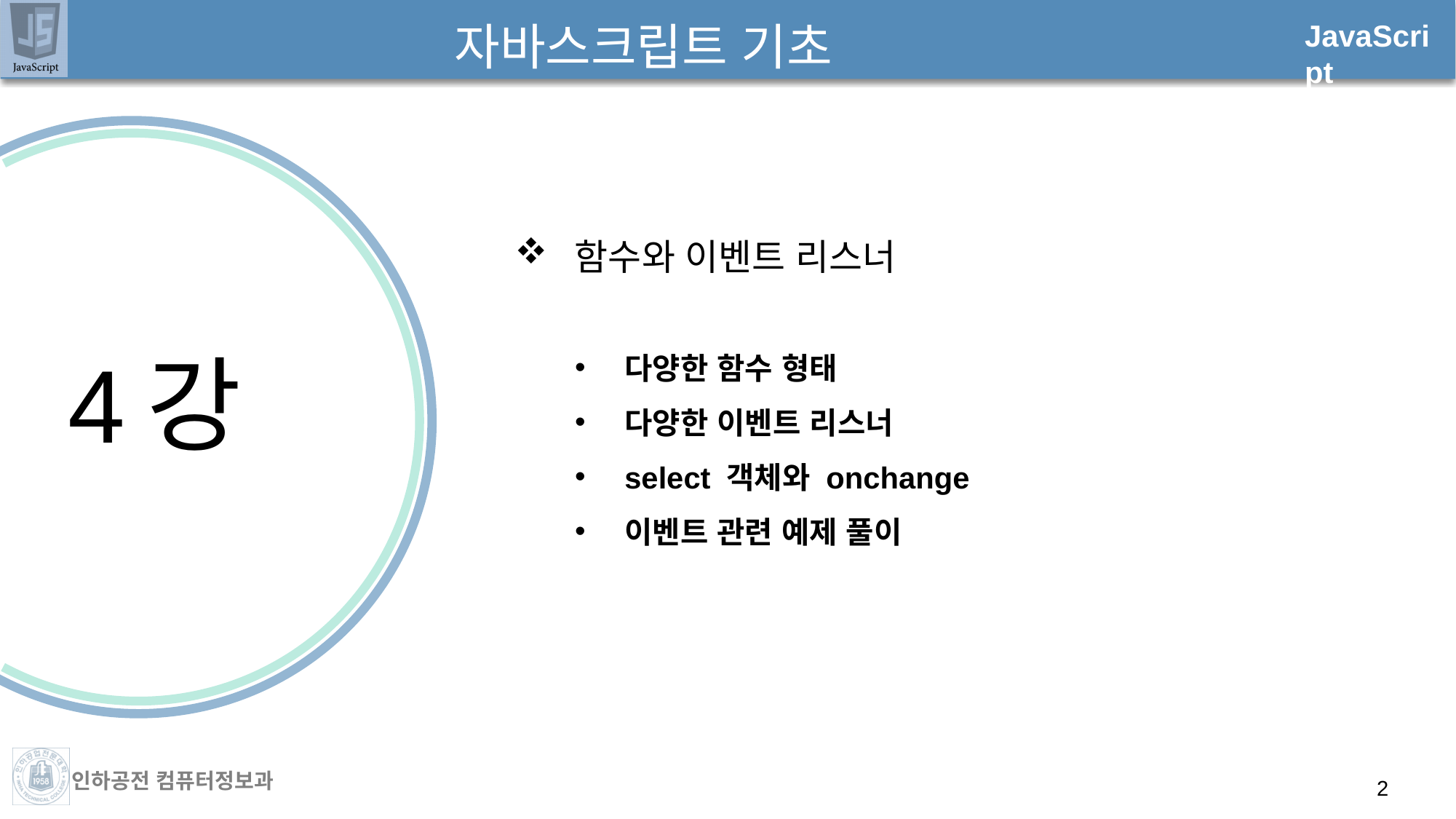

# 자바스크립트 기초

 함수와 이벤트 리스너
4강
다양한 함수 형태
다양한 이벤트 리스너
select 객체와 onchange
이벤트 관련 예제 풀이